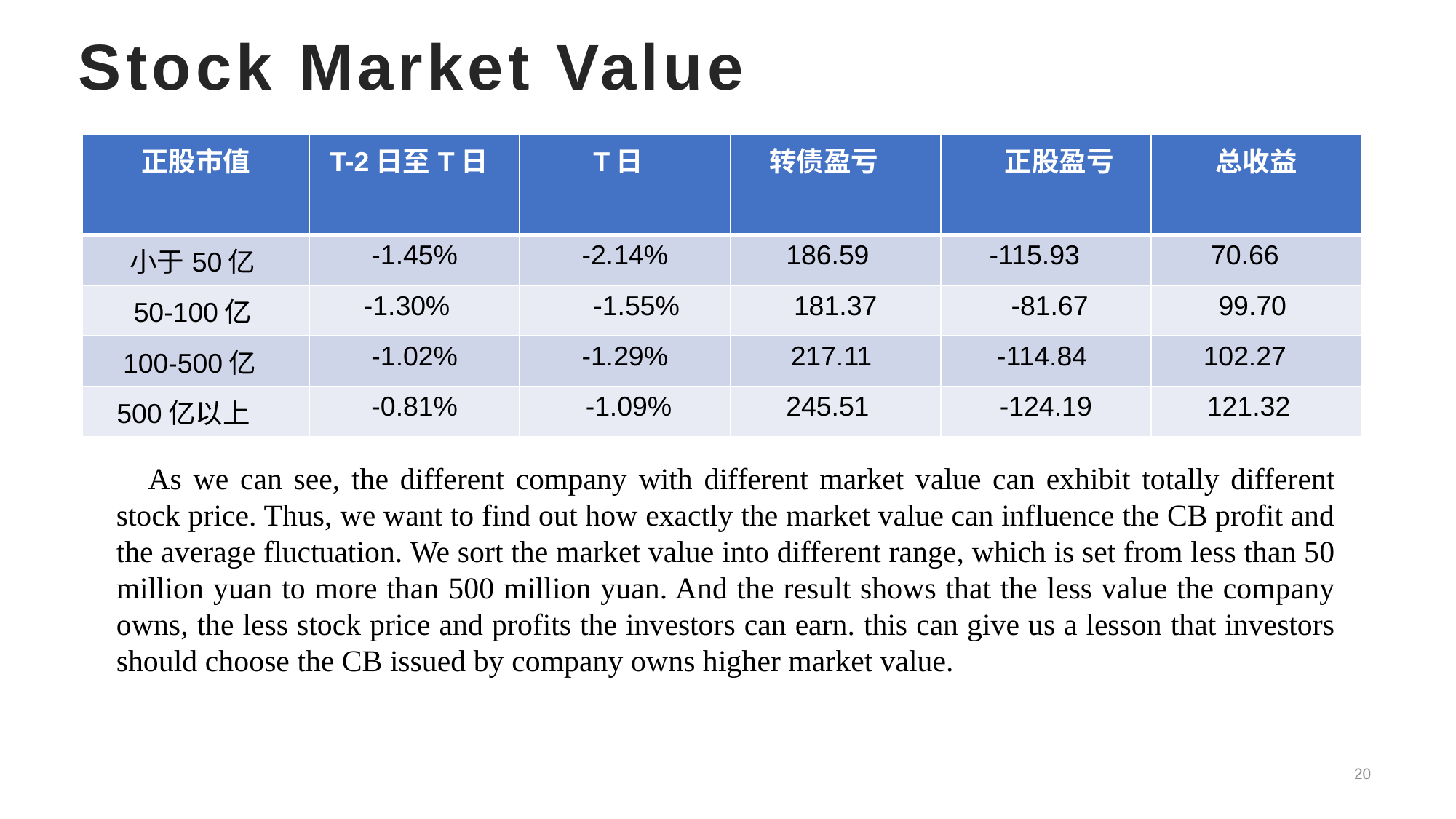

Stock Market Value
| 正股市值 | T-2日至T日 | T日 | 转债盈亏 | 正股盈亏 | 总收益 |
| --- | --- | --- | --- | --- | --- |
| 小于50亿 | -1.45% | -2.14% | 186.59 | -115.93 | 70.66 |
| 50-100亿 | -1.30% | -1.55% | 181.37 | -81.67 | 99.70 |
| 100-500亿 | -1.02% | -1.29% | 217.11 | -114.84 | 102.27 |
| 500亿以上 | -0.81% | -1.09% | 245.51 | -124.19 | 121.32 |
As we can see, the different company with different market value can exhibit totally different stock price. Thus, we want to find out how exactly the market value can influence the CB profit and the average fluctuation. We sort the market value into different range, which is set from less than 50 million yuan to more than 500 million yuan. And the result shows that the less value the company owns, the less stock price and profits the investors can earn. this can give us a lesson that investors should choose the CB issued by company owns higher market value.
20